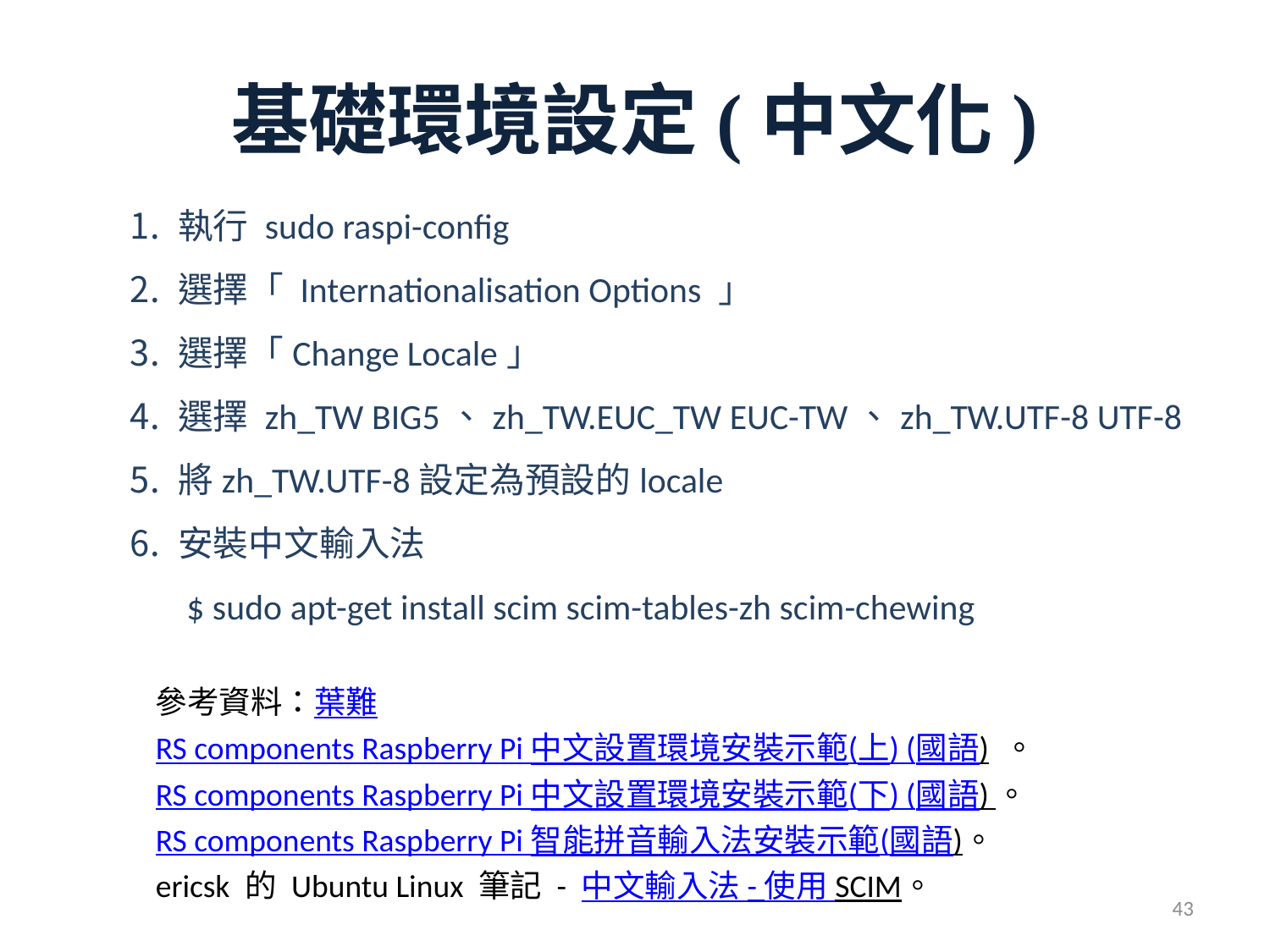

# 基礎環境設定(中文化)
執行 sudo raspi-config
選擇「 Internationalisation Options 」
選擇「Change Locale」
選擇 zh_TW BIG5、zh_TW.EUC_TW EUC-TW、zh_TW.UTF-8 UTF-8
將zh_TW.UTF-8設定為預設的locale
安裝中文輸入法
       $ sudo apt-get install scim scim-tables-zh scim-chewing

參考資料：葉難
RS components Raspberry Pi 中文設置環境安裝示範(上) (國語) 。
RS components Raspberry Pi 中文設置環境安裝示範(下) (國語) 。
RS components Raspberry Pi 智能拼音輸入法安裝示範(國語)。
ericsk 的 Ubuntu Linux 筆記 - 中文輸入法 - 使用 SCIM。
43